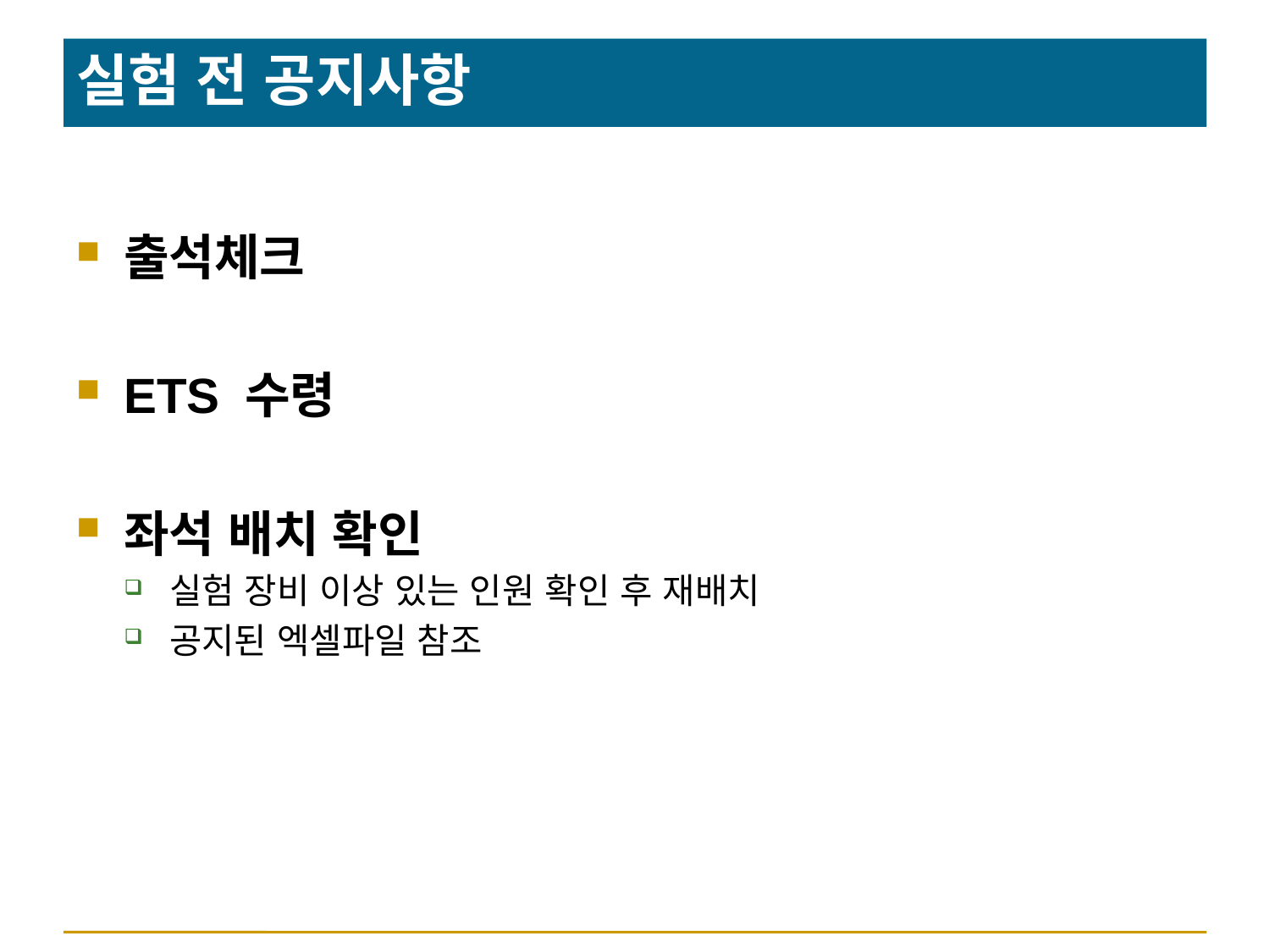

# 실험 전 공지사항
출석체크

ETS 수령

좌석 배치 확인
실험 장비 이상 있는 인원 확인 후 재배치
공지된 엑셀파일 참조